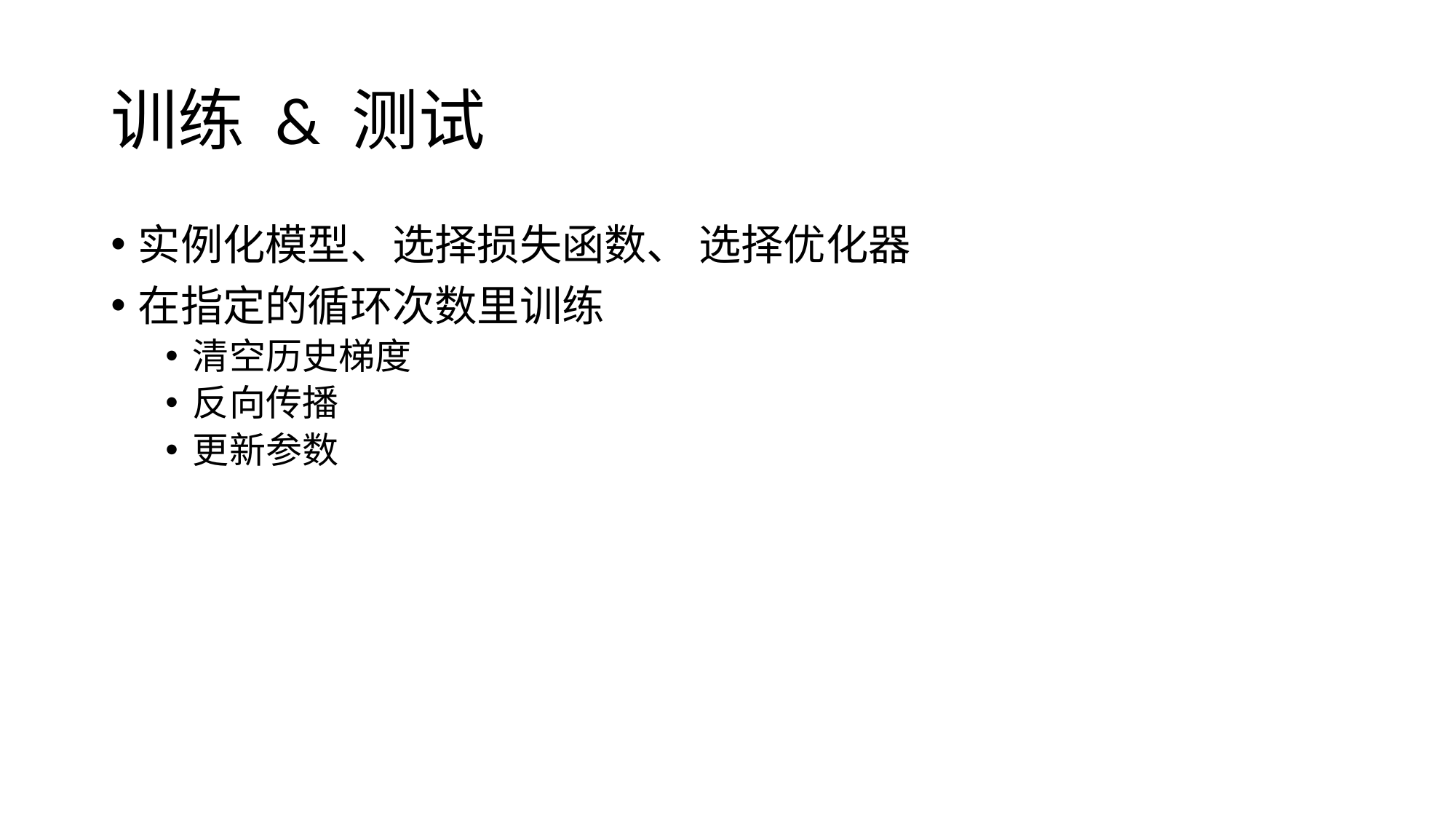

# 训练 & 测试
实例化模型、选择损失函数、 选择优化器
在指定的循环次数里训练
清空历史梯度
反向传播
更新参数